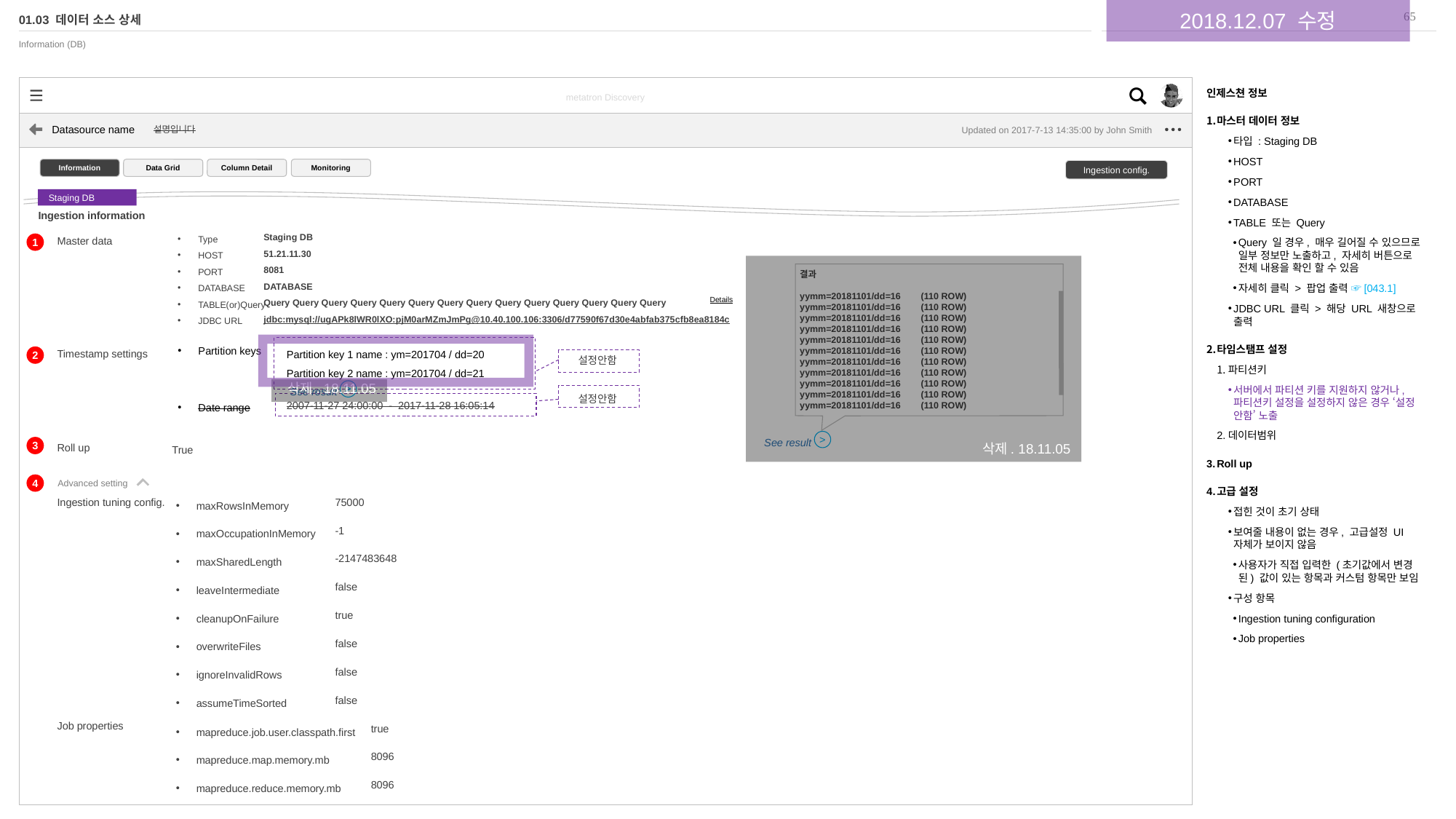

65
2018.12.07 수정
01.03 데이터 소스 상세
Information (DB)
인제스쳔 정보
마스터 데이터 정보
타입 : Staging DB
HOST
PORT
DATABASE
TABLE 또는 Query
Query 일 경우, 매우 길어질 수 있으므로 일부 정보만 노출하고, 자세히 버튼으로 전체 내용을 확인 할 수 있음
자세히 클릭 > 팝업 출력 ☞[043.1]
JDBC URL 클릭 > 해당 URL 새창으로 출력
타임스탬프 설정
파티션키
서버에서 파티션 키를 지원하지 않거나, 파티션키 설정을 설정하지 않은 경우 ‘설정 안함’ 노출
데이터범위
Roll up
고급 설정
접힌 것이 초기 상태
보여줄 내용이 없는 경우, 고급설정 UI 자체가 보이지 않음
사용자가 직접 입력한 (초기값에서 변경된) 값이 있는 항목과 커스텀 항목만 보임
구성 항목
Ingestion tuning configuration
Job properties
Information
Data Grid
Column Detail
Monitoring
Ingestion config.
Staging DB

Ingestion information
Staging DB
51.21.11.30
8081
DATABASE
Query Query Query Query Query Query Query Query Query Query Query Query Query Query
jdbc:mysql://ugAPk8lWR0lXO:pjM0arMZmJmPg@10.40.100.106:3306/d77590f67d30e4abfab375cfb8ea8184c

Type
HOST
PORT
DATABASE
TABLE(or)Query
JDBC URL

Master data
1
삭제. 18.11.05
결과

yymm=20181101/dd=16        (110 ROW)
yymm=20181101/dd=16        (110 ROW)
yymm=20181101/dd=16        (110 ROW)
yymm=20181101/dd=16        (110 ROW)
yymm=20181101/dd=16        (110 ROW)
yymm=20181101/dd=16        (110 ROW)
yymm=20181101/dd=16        (110 ROW)
yymm=20181101/dd=16        (110 ROW)
yymm=20181101/dd=16        (110 ROW)
yymm=20181101/dd=16        (110 ROW)
yymm=20181101/dd=16        (110 ROW)

Details
Partition keys

Date range
Partition key 1 name : ym=201704 / dd=20
Partition key 2 name : ym=201704 / dd=21

2007-11-27 24:00:00  -  2017-11-28 16:05:14

Timestamp settings
2
설정안함

See result
삭제. 18.11.05
>

설정안함

See result
>
Roll up
True
3
Advanced setting

4
Ingestion tuning config.
75000
maxRowsInMemory
maxOccupationInMemory
maxSharedLength
leaveIntermediate
cleanupOnFailure
overwriteFiles
ignoreInvalidRows
assumeTimeSorted

-1
-2147483648
false
true
false
false
false
Job properties
true
mapreduce.job.user.classpath.first
mapreduce.map.memory.mb
mapreduce.reduce.memory.mb

8096
8096